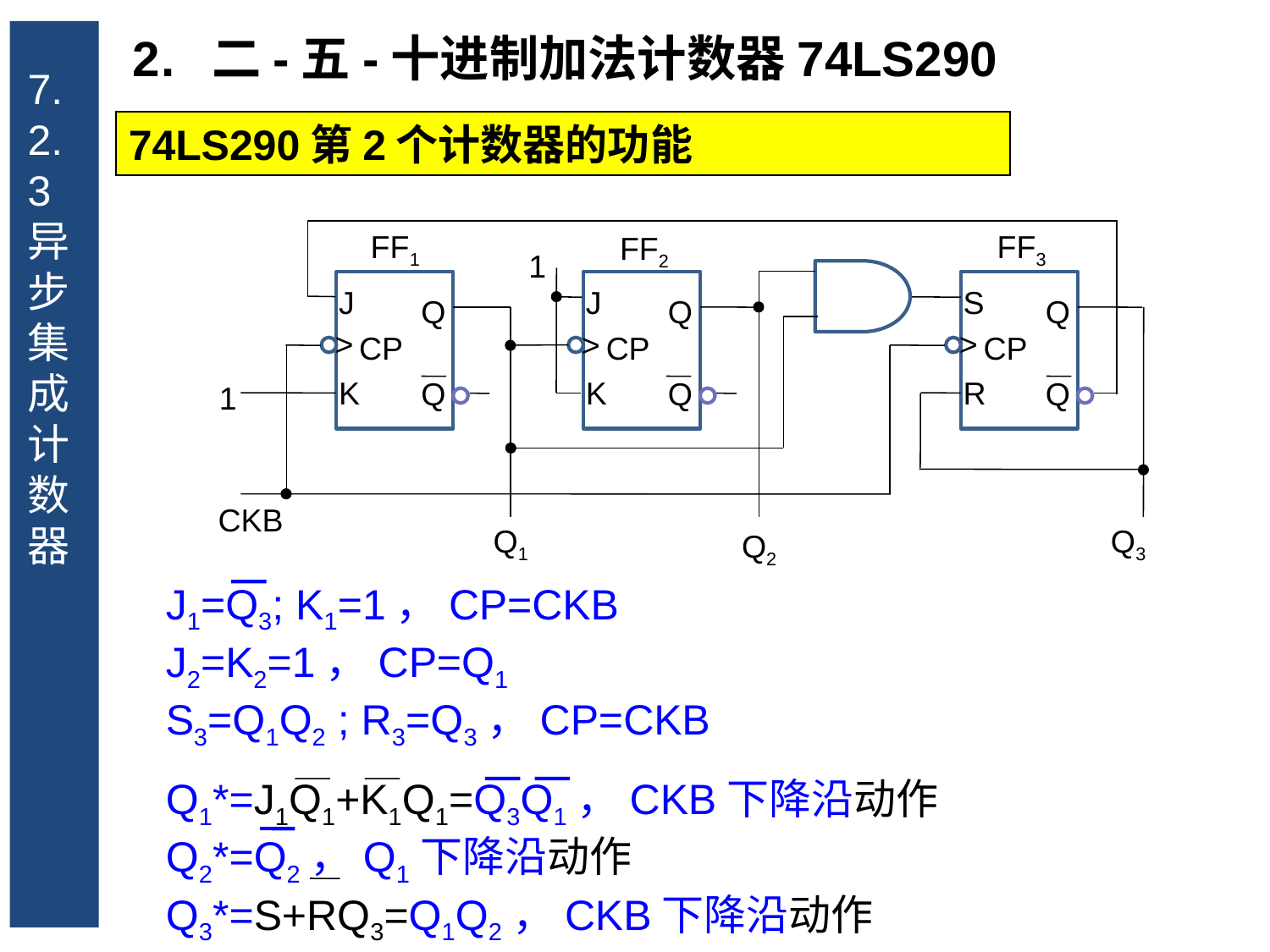

7.2.3  异步集成计数器
二-五-十进制加法计数器74LS290
74LS290第2个计数器的功能

FF1
FF3
FF2
1

J
J
S
Q
Q
Q

>
>
>
CP
CP
CP

K
K
R
Q
Q
Q
1

CKB
Q1
Q3
Q2

J1=Q3; K1=1，CP=CKB
J2=K2=1，CP=Q1
S3=Q1Q2 ; R3=Q3，CP=CKB

Q1*=J1Q1+K1Q1=Q3Q1，CKB下降沿动作
Q2*=Q2，Q1下降沿动作
Q3*=S+RQ3=Q1Q2，CKB下降沿动作